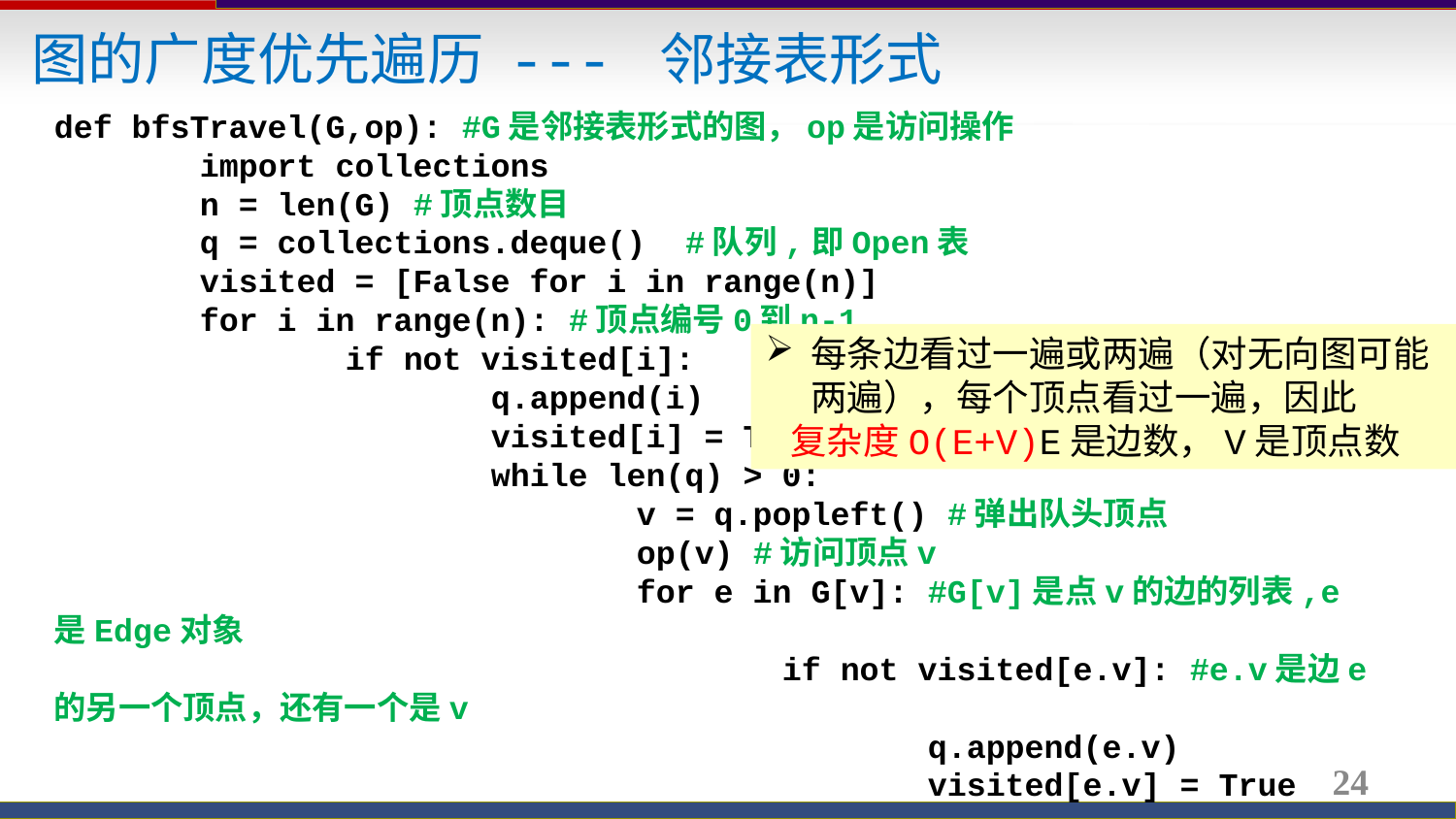

图的广度优先遍历 --- 邻接表形式
def bfsTravel(G,op): #G是邻接表形式的图，op是访问操作
	import collections
	n = len(G) #顶点数目
	q = collections.deque()  #队列,即Open表
	visited = [False for i in range(n)]
	for i in range(n): #顶点编号0到n-1
		if not visited[i]:
			q.append(i)
			visited[i] = True
			while len(q) > 0:
				v = q.popleft() #弹出队头顶点
				op(v) #访问顶点v
				for e in G[v]: #G[v]是点v的边的列表,e是Edge对象
					if not visited[e.v]: #e.v是边e的另一个顶点，还有一个是v
						q.append(e.v)
						visited[e.v] = True
每条边看过一遍或两遍（对无向图可能两遍），每个顶点看过一遍，因此
  复杂度O(E+V)E是边数，V是顶点数